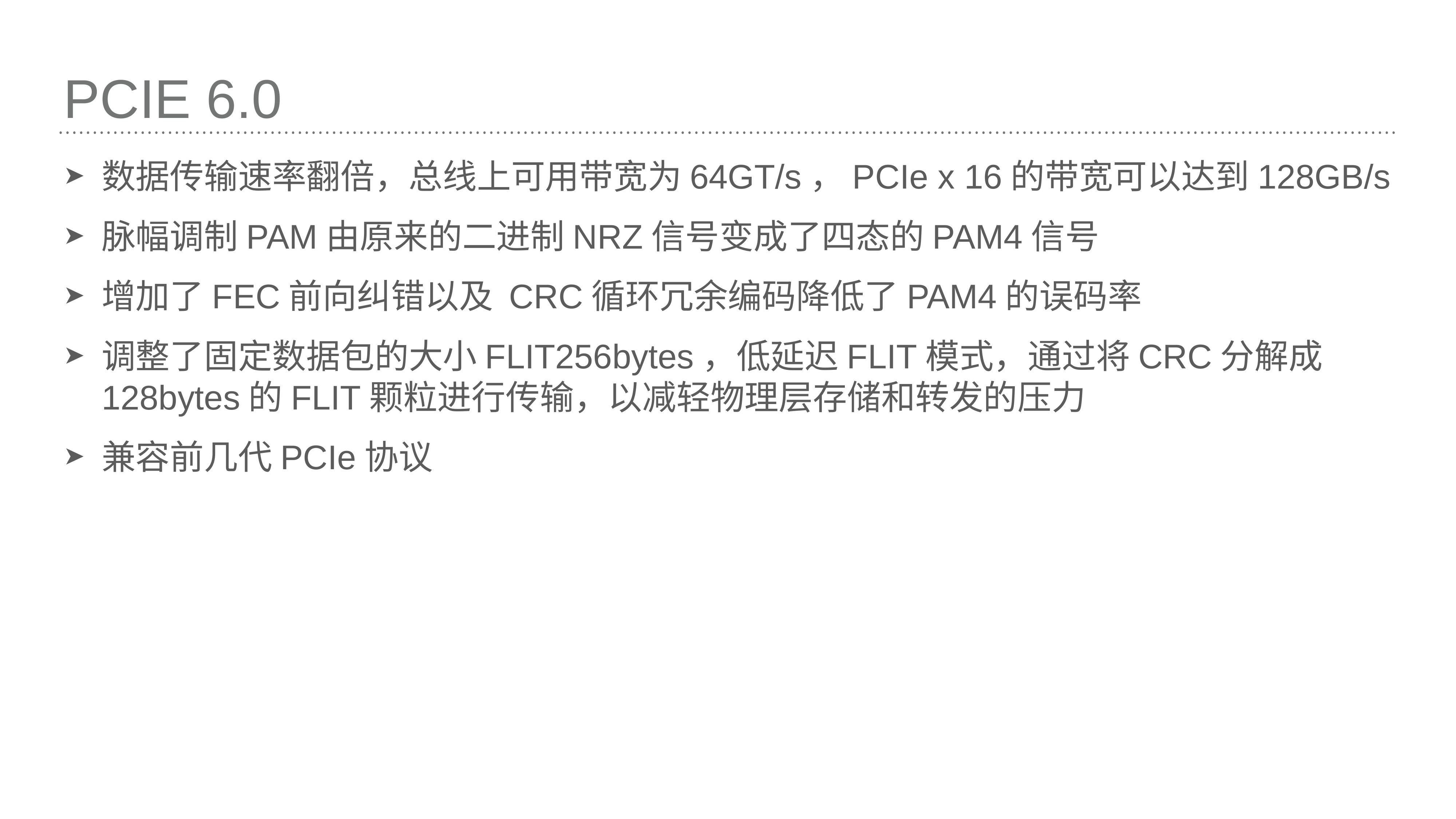

# PCIe 6.0

数据传输速率翻倍，总线上可用带宽为64GT/s，PCIe x 16的带宽可以达到128GB/s
脉幅调制PAM由原来的二进制NRZ信号变成了四态的PAM4信号
增加了FEC前向纠错以及 CRC循环冗余编码降低了PAM4的误码率
调整了固定数据包的大小FLIT256bytes，低延迟FLIT模式，通过将CRC分解成128bytes的FLIT颗粒进行传输，以减轻物理层存储和转发的压力
兼容前几代PCIe协议